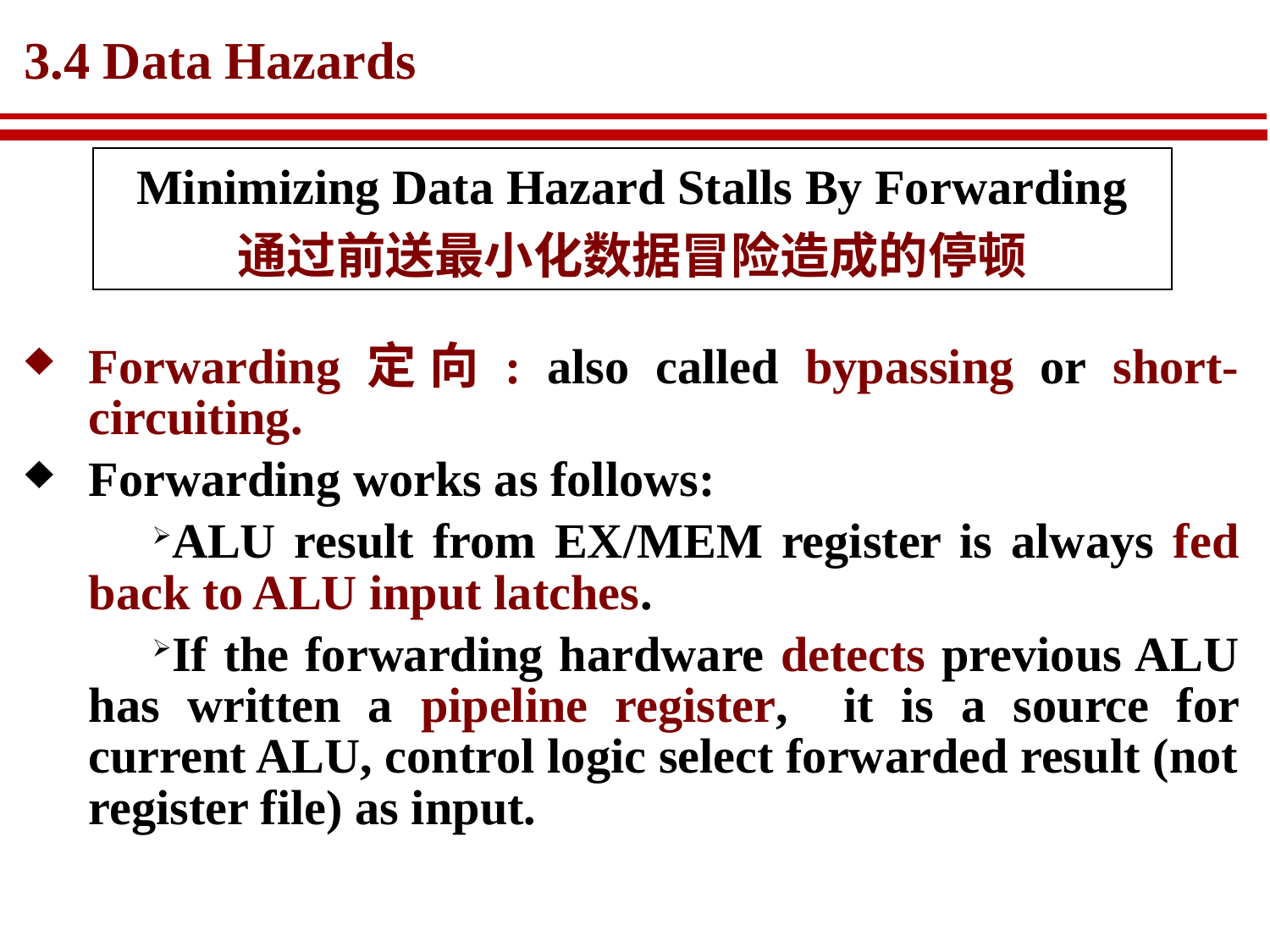

# 3.4 Data Hazards
Minimizing Data Hazard Stalls By Forwarding
通过前送最小化数据冒险造成的停顿
Forwarding定向: also called bypassing or short-circuiting.
Forwarding works as follows:
ALU result from EX/MEM register is always fed back to ALU input latches.
If the forwarding hardware detects previous ALU has written a pipeline register,  it is a source for current ALU, control logic select forwarded result (not register file) as input.